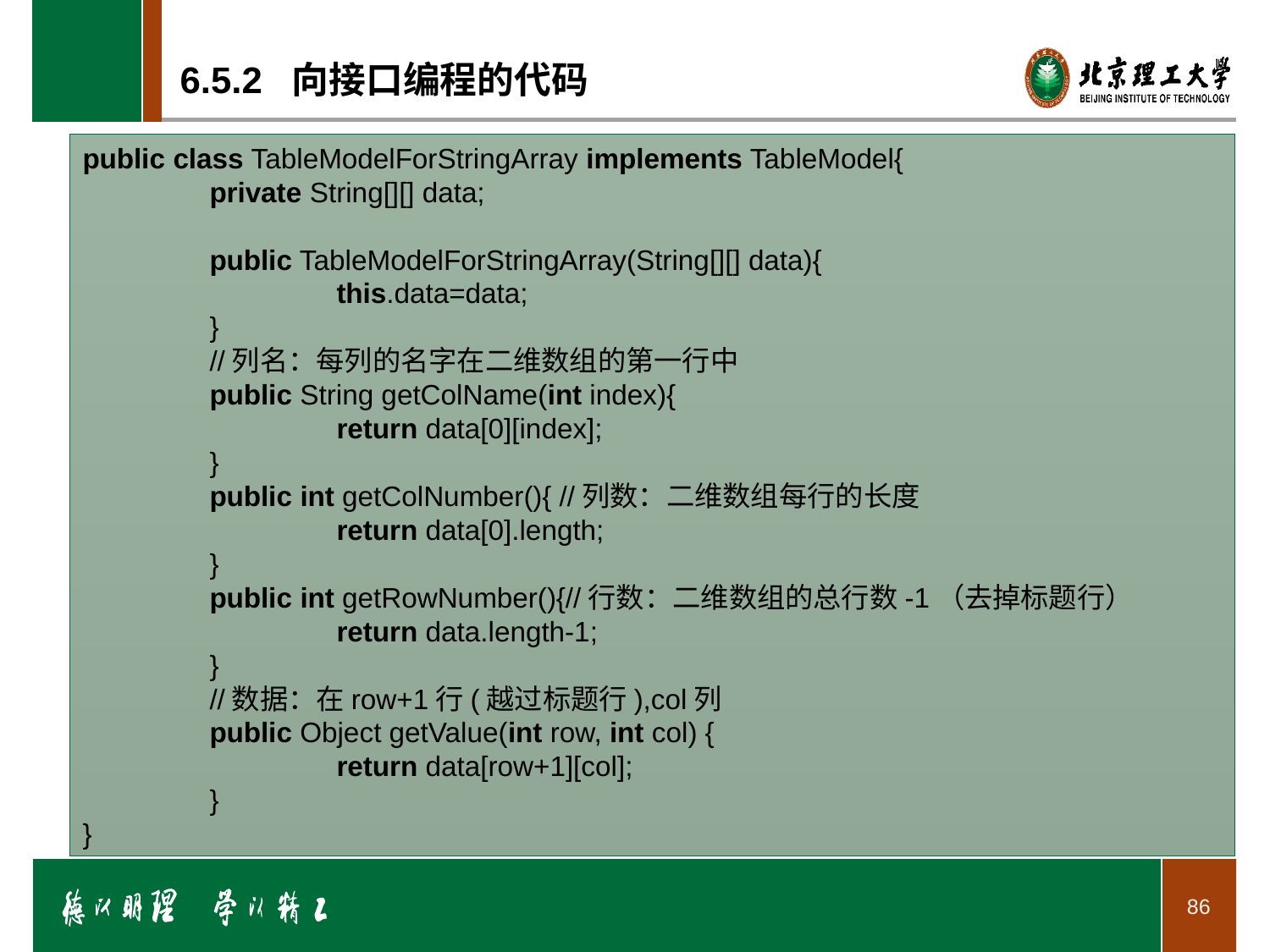

# 6.5.2  向接口编程的代码
public class TableModelForStringArray implements TableModel{
	private String[][] data;

	public TableModelForStringArray(String[][] data){
		this.data=data;
	}
	//列名：每列的名字在二维数组的第一行中
	public String getColName(int index){
		return data[0][index];
	}
	public int getColNumber(){ //列数：二维数组每行的长度
		return data[0].length;
	}
	public int getRowNumber(){//行数：二维数组的总行数-1（去掉标题行）
		return data.length-1;
	}
	//数据：在row+1行(越过标题行),col列
	public Object getValue(int row, int col) {
		return data[row+1][col];
	}
}